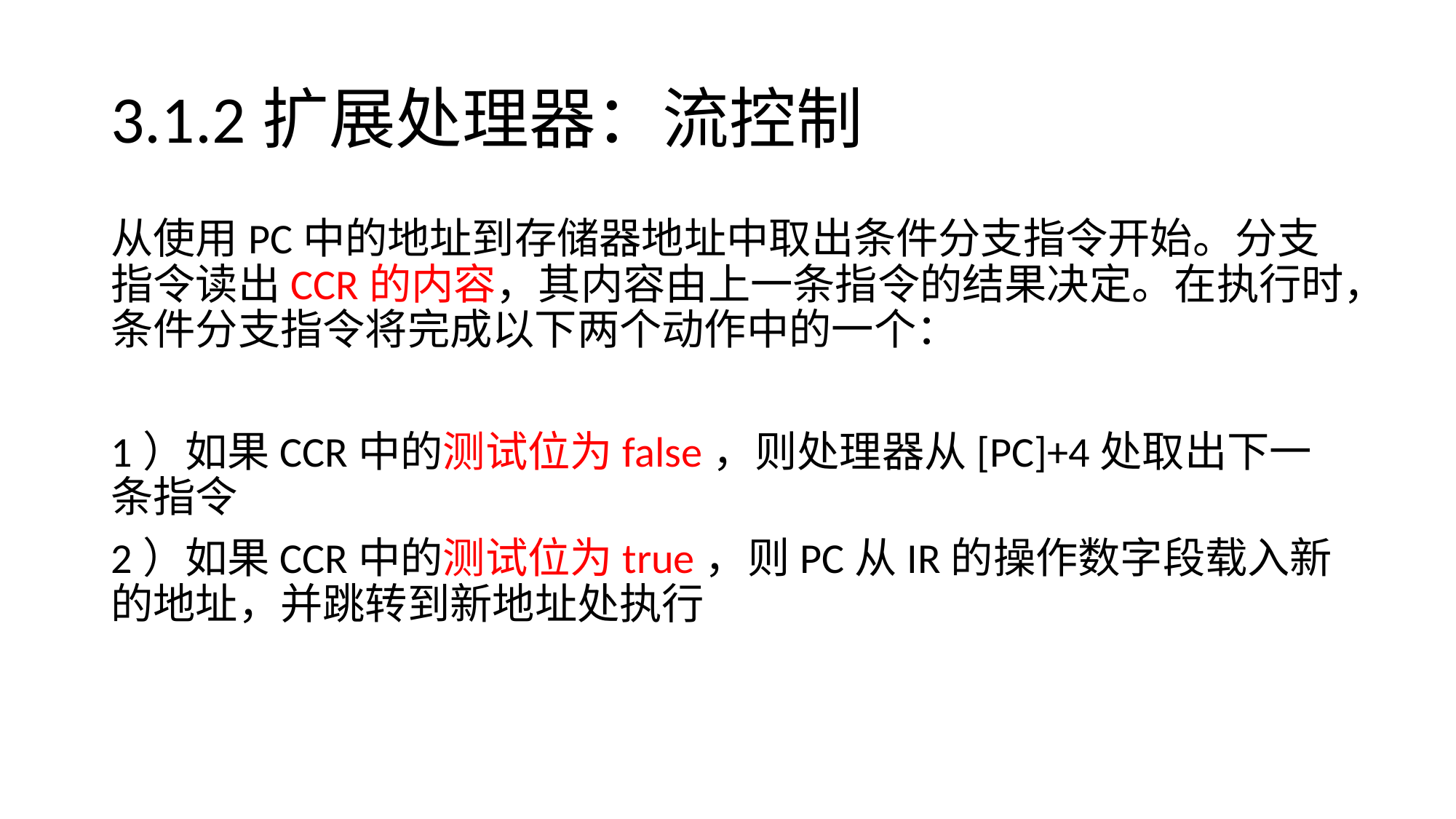

# 3.1.2扩展处理器：流控制
从使用PC中的地址到存储器地址中取出条件分支指令开始。分支指令读出CCR的内容，其内容由上一条指令的结果决定。在执行时，条件分支指令将完成以下两个动作中的一个：

1）如果CCR中的测试位为false，则处理器从[PC]+4处取出下一条指令
2）如果CCR中的测试位为true，则PC从IR的操作数字段载入新的地址，并跳转到新地址处执行